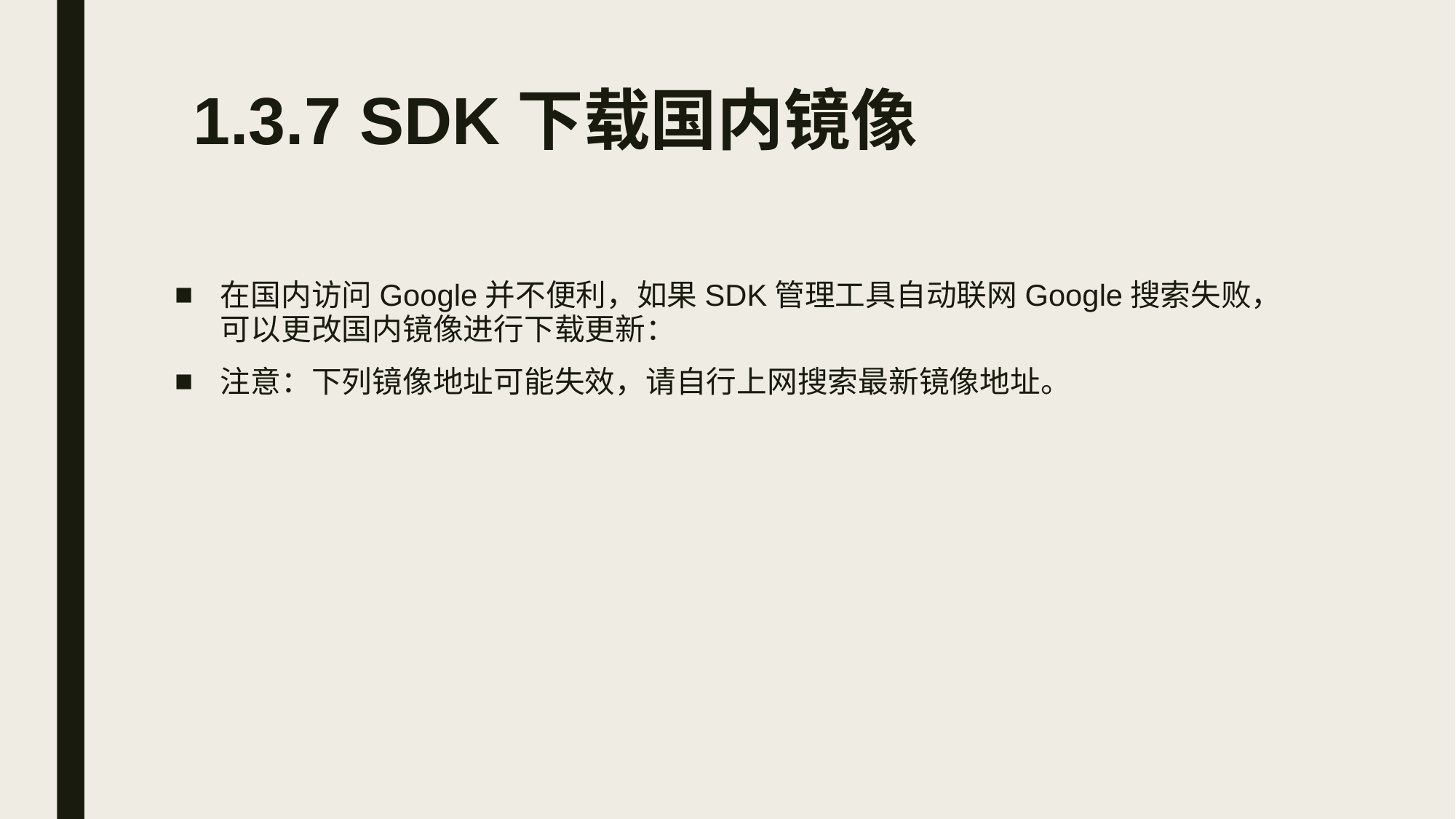

# 1.3.7 SDK下载国内镜像
在国内访问Google并不便利，如果SDK管理工具自动联网Google搜索失败，可以更改国内镜像进行下载更新：
注意：下列镜像地址可能失效，请自行上网搜索最新镜像地址。